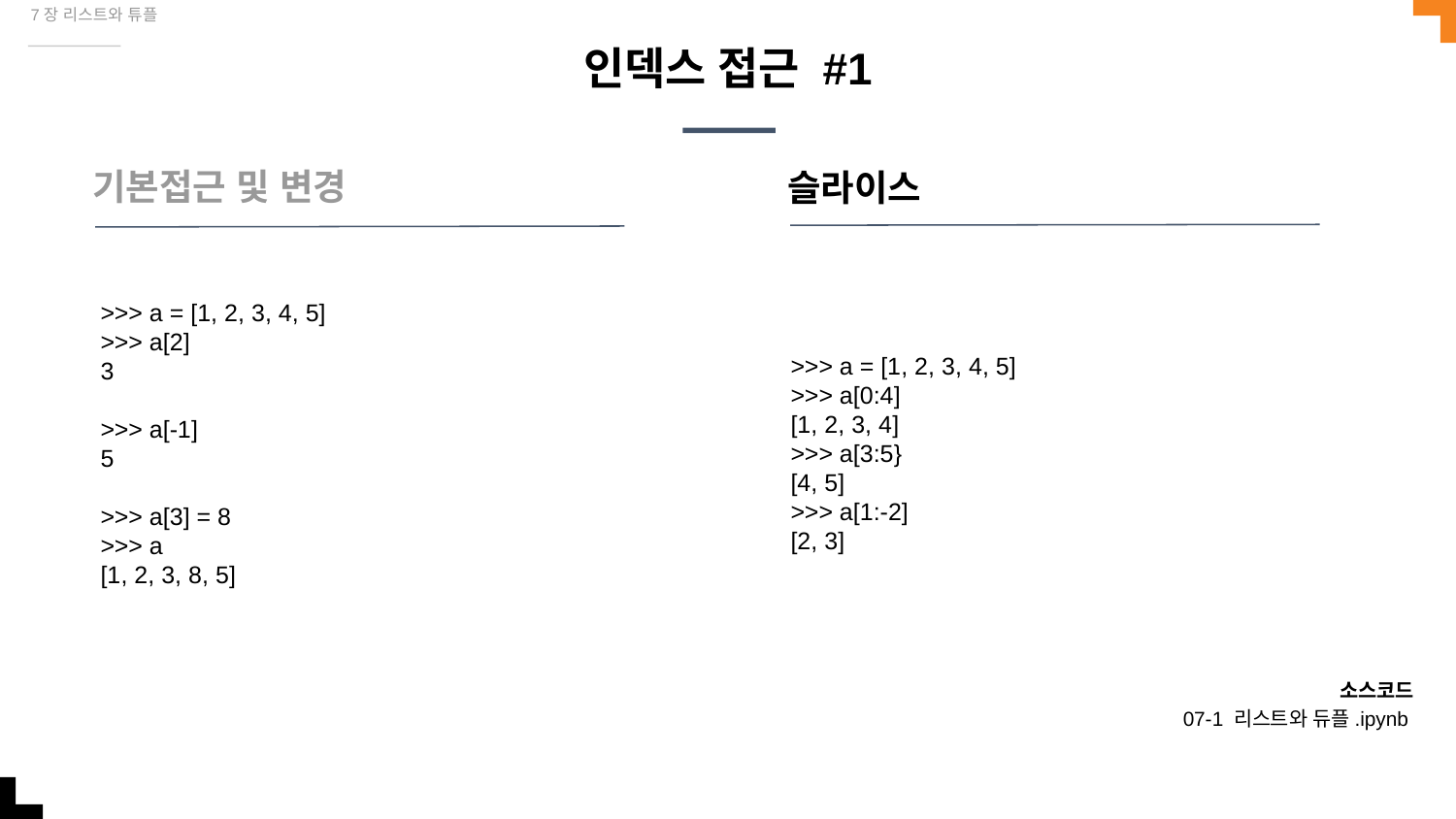

7장 리스트와 튜플
# 인덱스 접근 #1
슬라이스
기본접근 및 변경
>>> a = [1, 2, 3, 4, 5]
>>> a[2]
3

>>> a[-1]
5

>>> a[3] = 8
>>> a
[1, 2, 3, 8, 5]

>>> a = [1, 2, 3, 4, 5]
>>> a[0:4]
[1, 2, 3, 4]
>>> a[3:5}
[4, 5]
>>> a[1:-2]
[2, 3]

소스코드
07-1 리스트와 듀플.ipynb